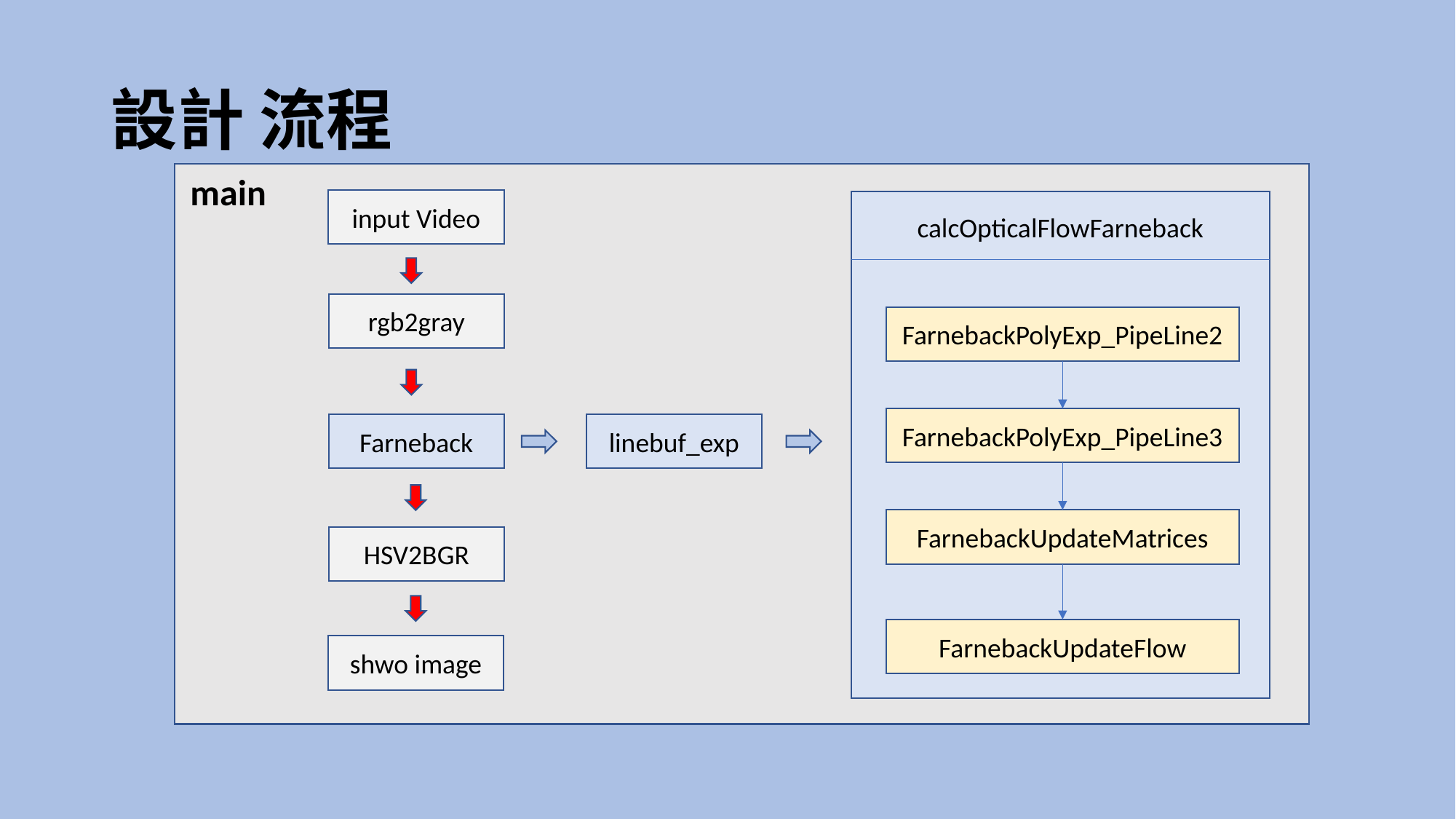

# 設計 流程

main
input Video

calcOpticalFlowFarneback

rgb2gray
FarnebackPolyExp_PipeLine2

FarnebackPolyExp_PipeLine3
linebuf_exp
Farneback

FarnebackUpdateMatrices
HSV2BGR

FarnebackUpdateFlow
shwo image